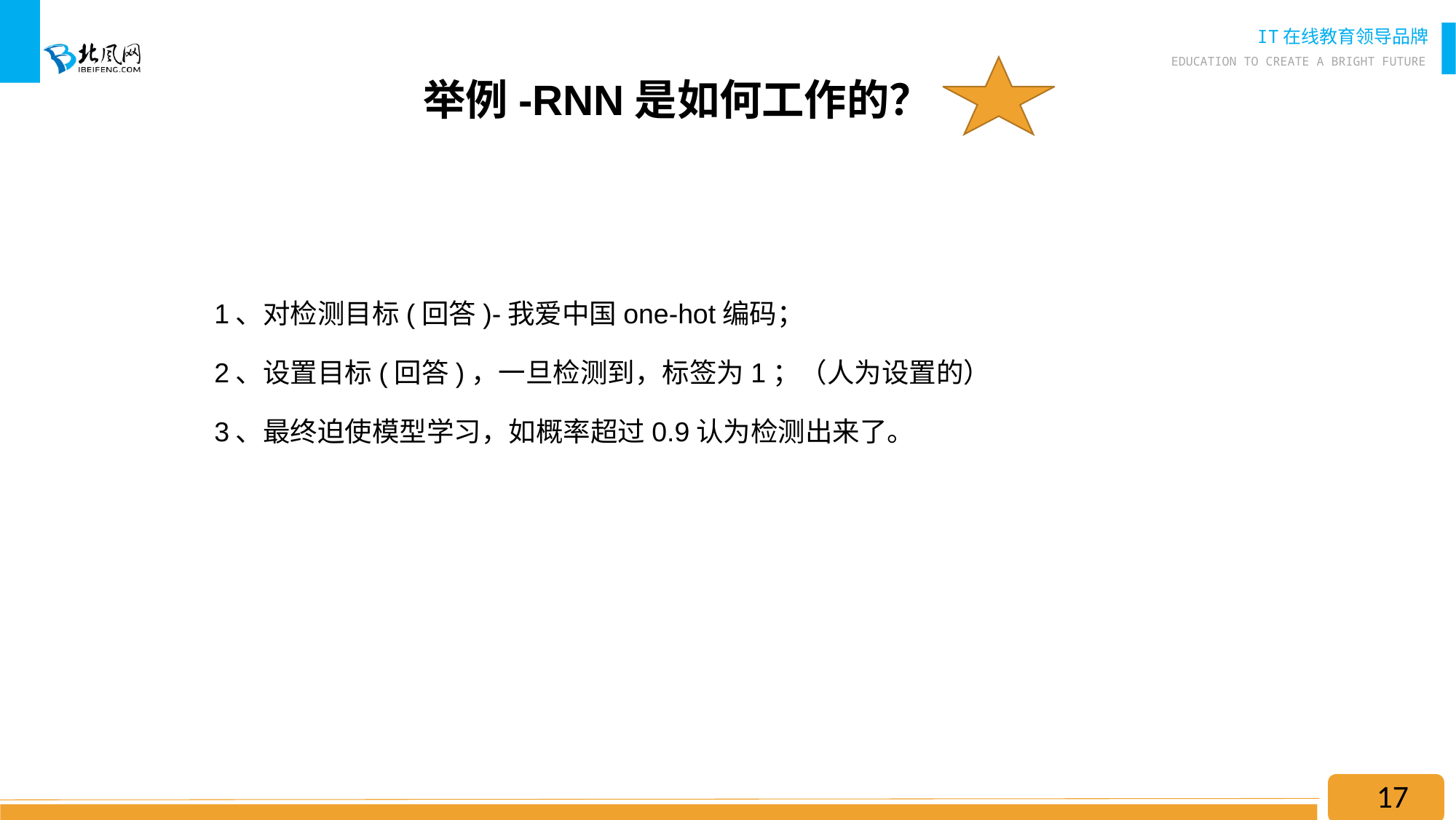

# 举例-RNN是如何工作的？

1、对检测目标(回答)-我爱中国one-hot编码；

2、设置目标(回答)，一旦检测到，标签为1；（人为设置的）

3、最终迫使模型学习，如概率超过0.9认为检测出来了。